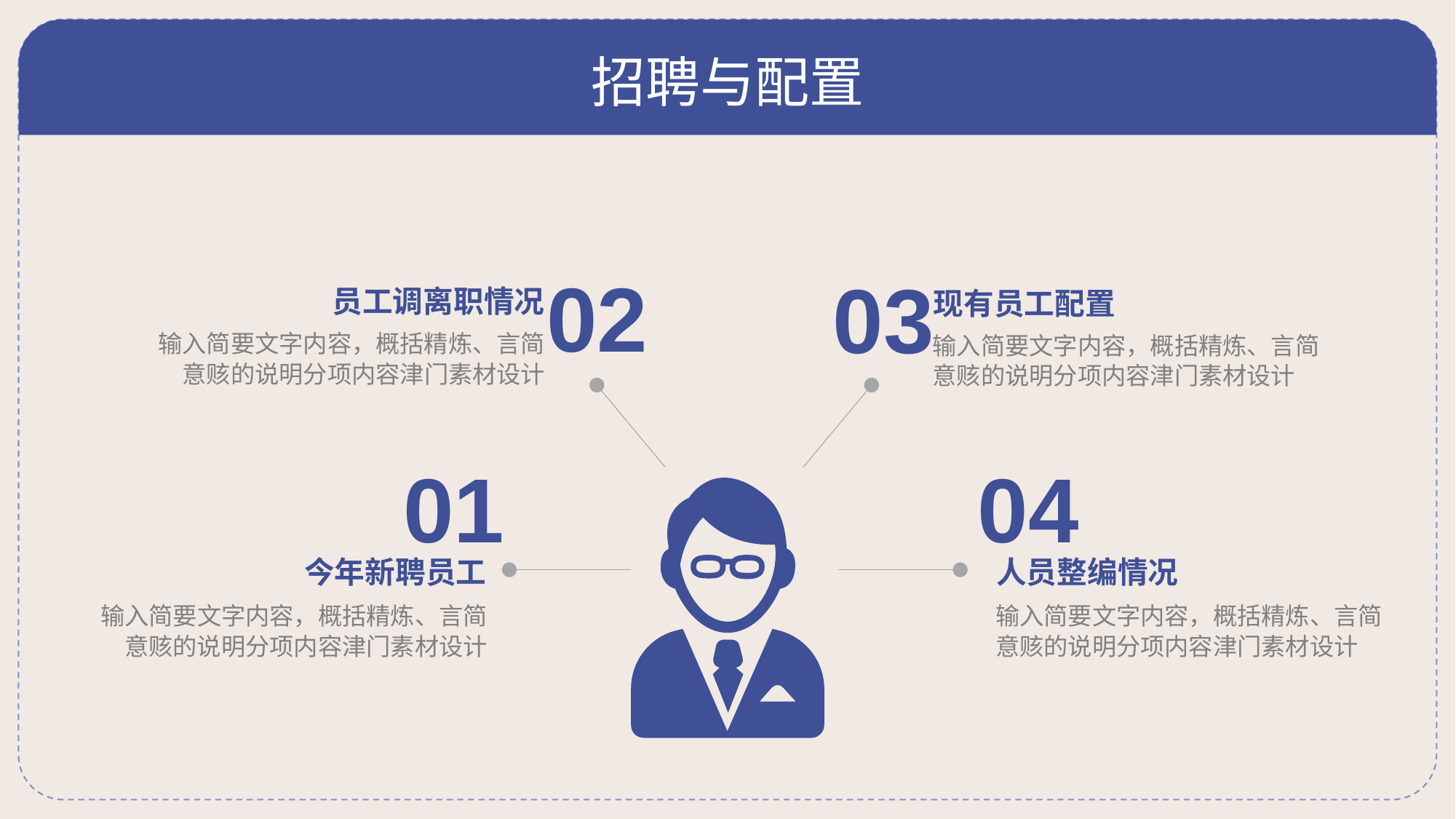

# 招聘与配置
02
03
员工调离职情况
现有员工配置
输入简要文字内容，概括精炼、言简意赅的说明分项内容津门素材设计
输入简要文字内容，概括精炼、言简意赅的说明分项内容津门素材设计
01
04

今年新聘员工
人员整编情况
输入简要文字内容，概括精炼、言简意赅的说明分项内容津门素材设计
输入简要文字内容，概括精炼、言简意赅的说明分项内容津门素材设计